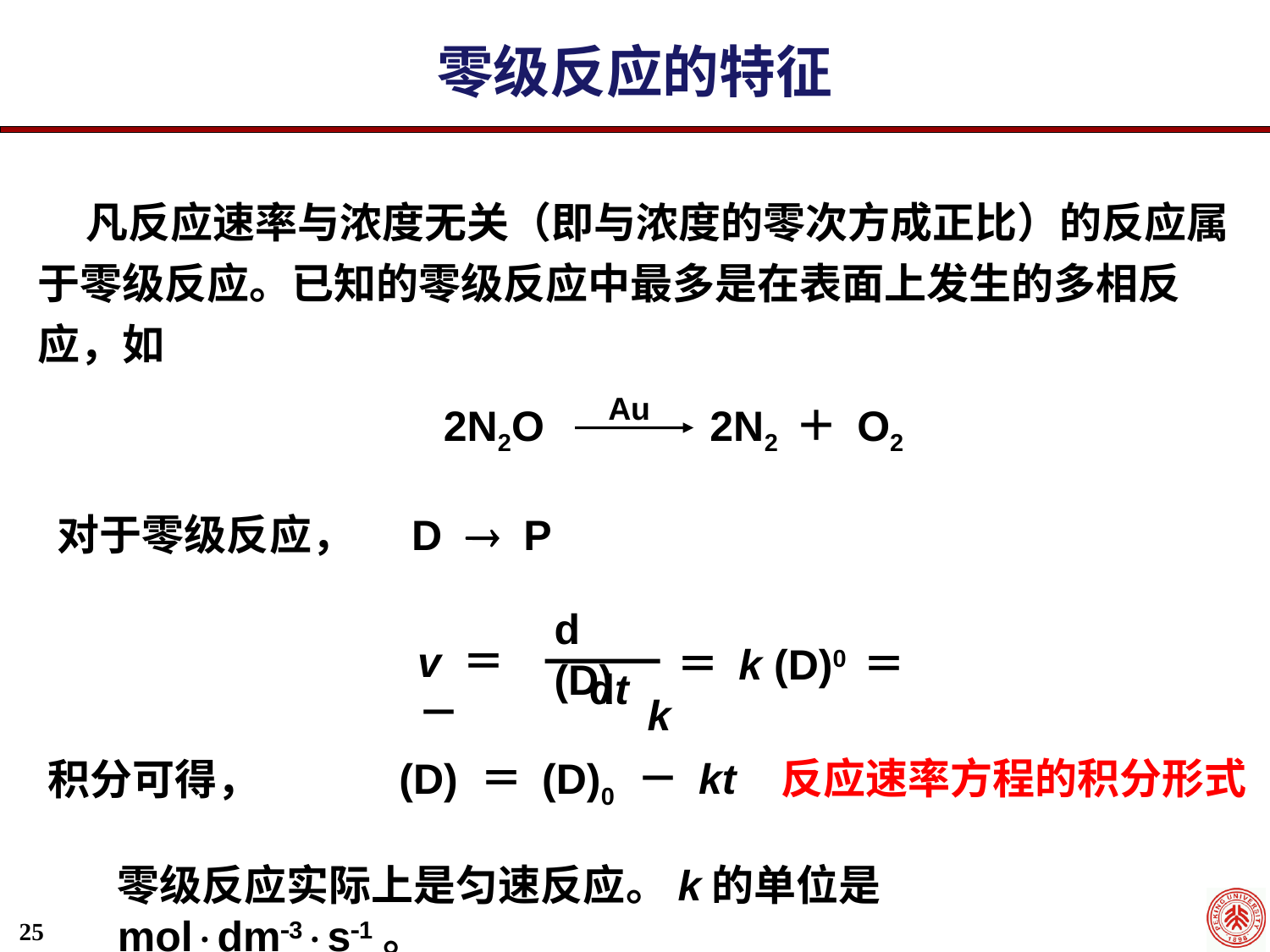

零级反应的特征

    凡反应速率与浓度无关（即与浓度的零次方成正比）的反应属于零级反应。已知的零级反应中最多是在表面上发生的多相反应，如
Au
  2N2O              2N2 ＋ O2

对于零级反应，     D  →  P
d (D)
v ＝－
  ＝ k (D)0 ＝ k
  dt

 (D) ＝ (D)0 － kt
积分可得，
反应速率方程的积分形式
零级反应实际上是匀速反应。k的单位是mol⋅dm−3⋅s−1。
25